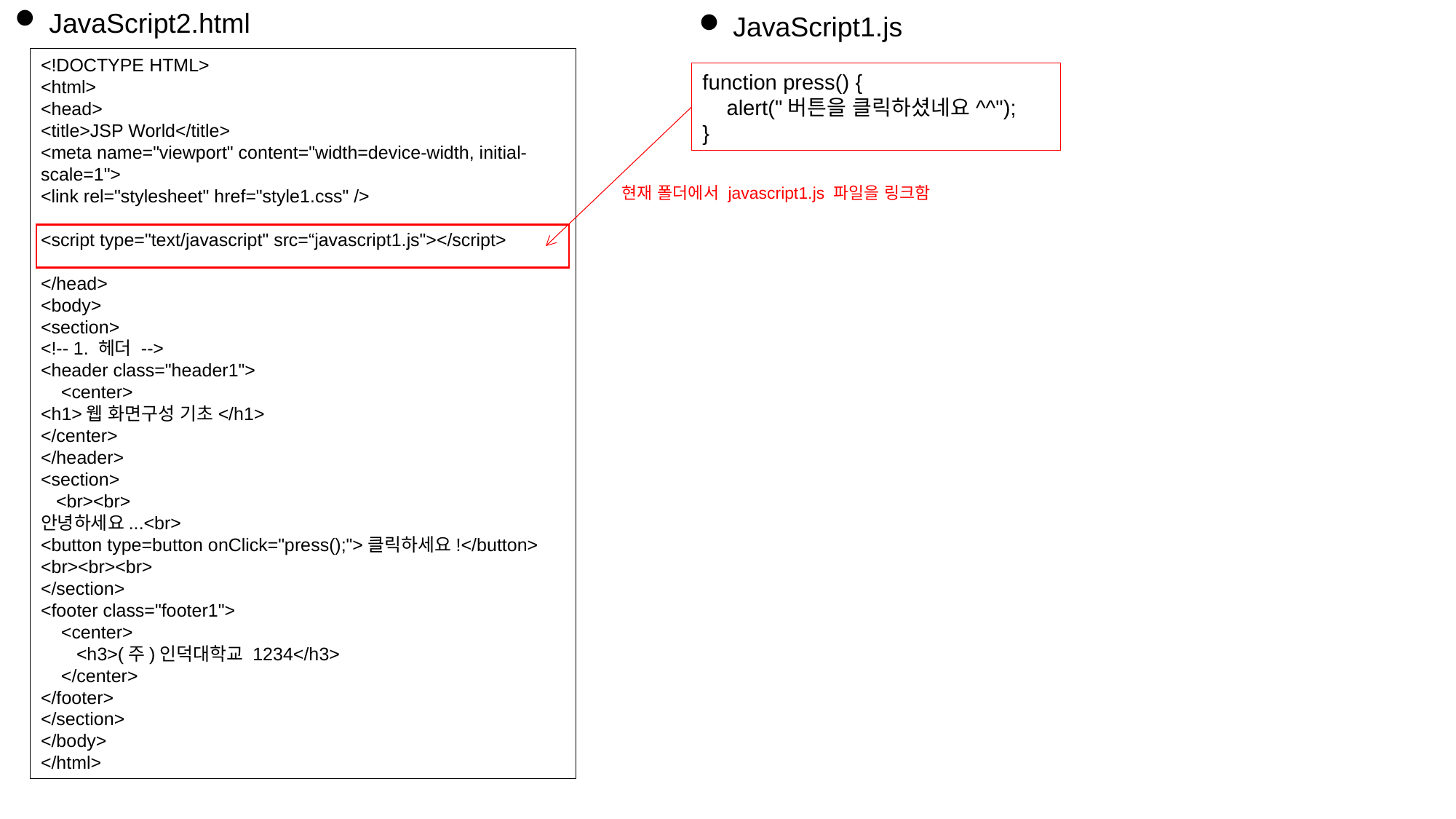

JavaScript2.html
JavaScript1.js
<!DOCTYPE HTML>
<html>
<head>
<title>JSP World</title>
<meta name="viewport" content="width=device-width, initial-scale=1">
<link rel="stylesheet" href="style1.css" />

<script type="text/javascript" src=“javascript1.js"></script>

</head>
<body>
<section>
<!-- 1. 헤더 -->
<header class="header1">
    <center>
<h1>웹 화면구성 기초</h1>
</center>
</header>
<section>
   <br><br>
안녕하세요...<br>
<button type=button onClick="press();">클릭하세요!</button>
<br><br><br>
</section>
<footer class="footer1">
    <center>
       <h3>(주)인덕대학교 1234</h3>
    </center>
</footer>
</section>
</body>
</html>
function press() {
    alert("버튼을 클릭하셨네요^^");
}
 현재 폴더에서 javascript1.js 파일을 링크함